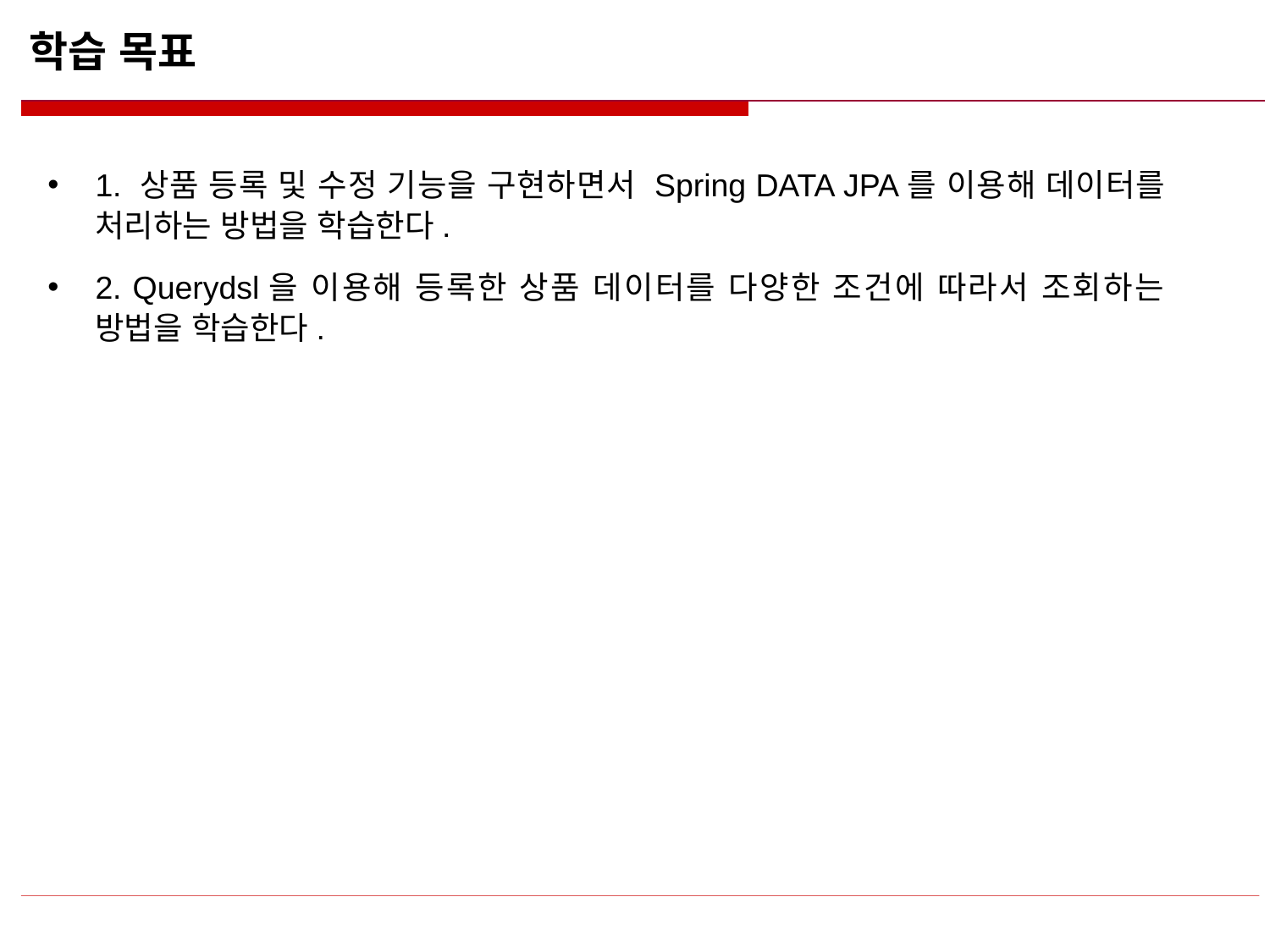

# 학습 목표
1. 상품 등록 및 수정 기능을 구현하면서 Spring DATA JPA를 이용해 데이터를 처리하는 방법을 학습한다.
2. Querydsl을 이용해 등록한 상품 데이터를 다양한 조건에 따라서 조회하는 방법을 학습한다.